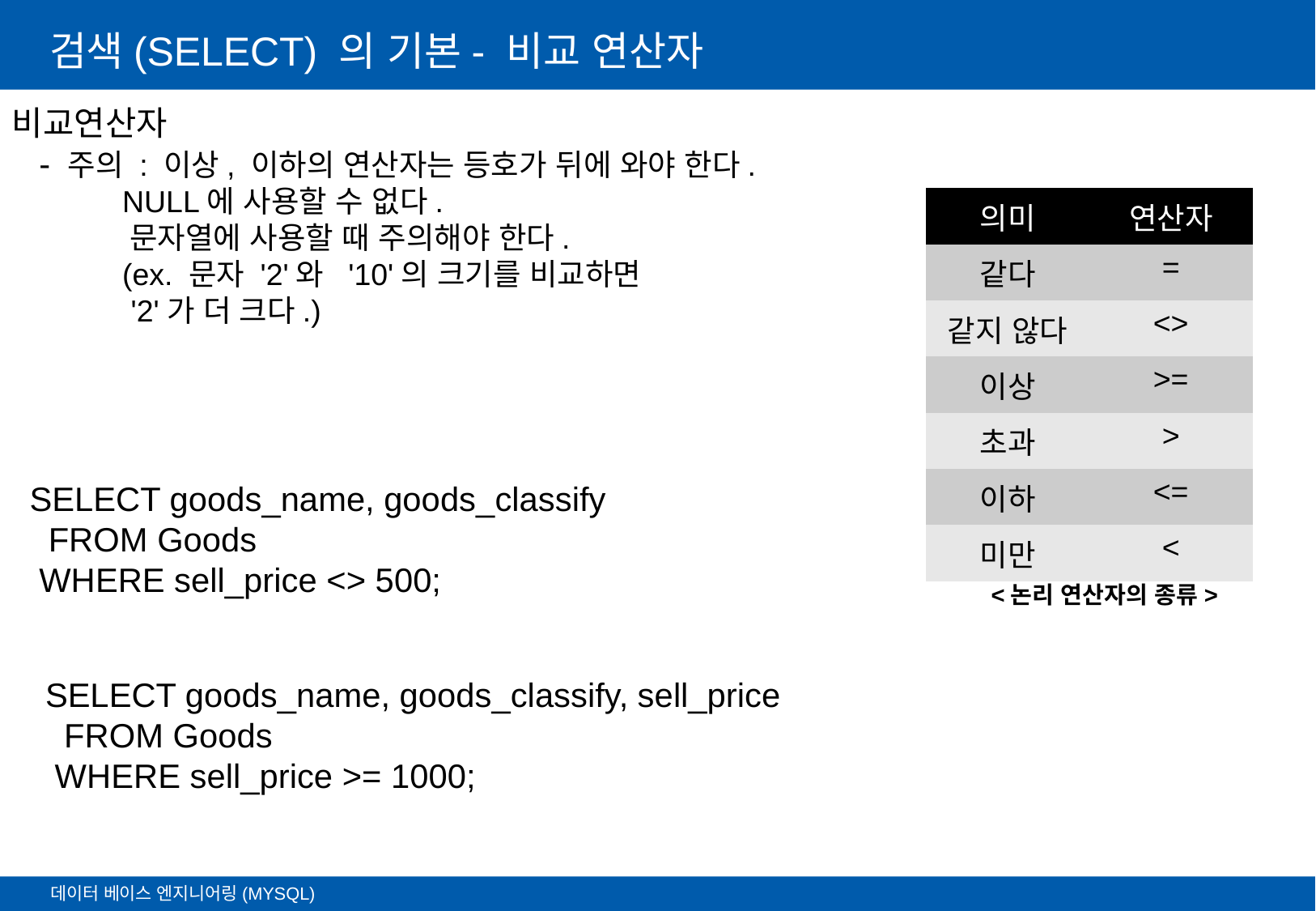

# 검색(SELECT) 의 기본- 비교 연산자
비교연산자
  - 주의 : 이상, 이하의 연산자는 등호가 뒤에 와야 한다.
             NULL에 사용할 수 없다.
             문자열에 사용할 때 주의해야 한다.
             (ex. 문자 '2'와  '10'의 크기를 비교하면
              '2'가 더 크다.)
| 의미 | 연산자 |
| --- | --- |
| 같다 | = |
| 같지 않다 | <> |
| 이상 | >= |
| 초과 | > |
| 이하 | <= |
| 미만 | < |
SELECT goods_name, goods_classify
  FROM Goods
 WHERE sell_price <> 500;
<논리 연산자의 종류>
SELECT goods_name, goods_classify, sell_price
  FROM Goods
 WHERE sell_price >= 1000;